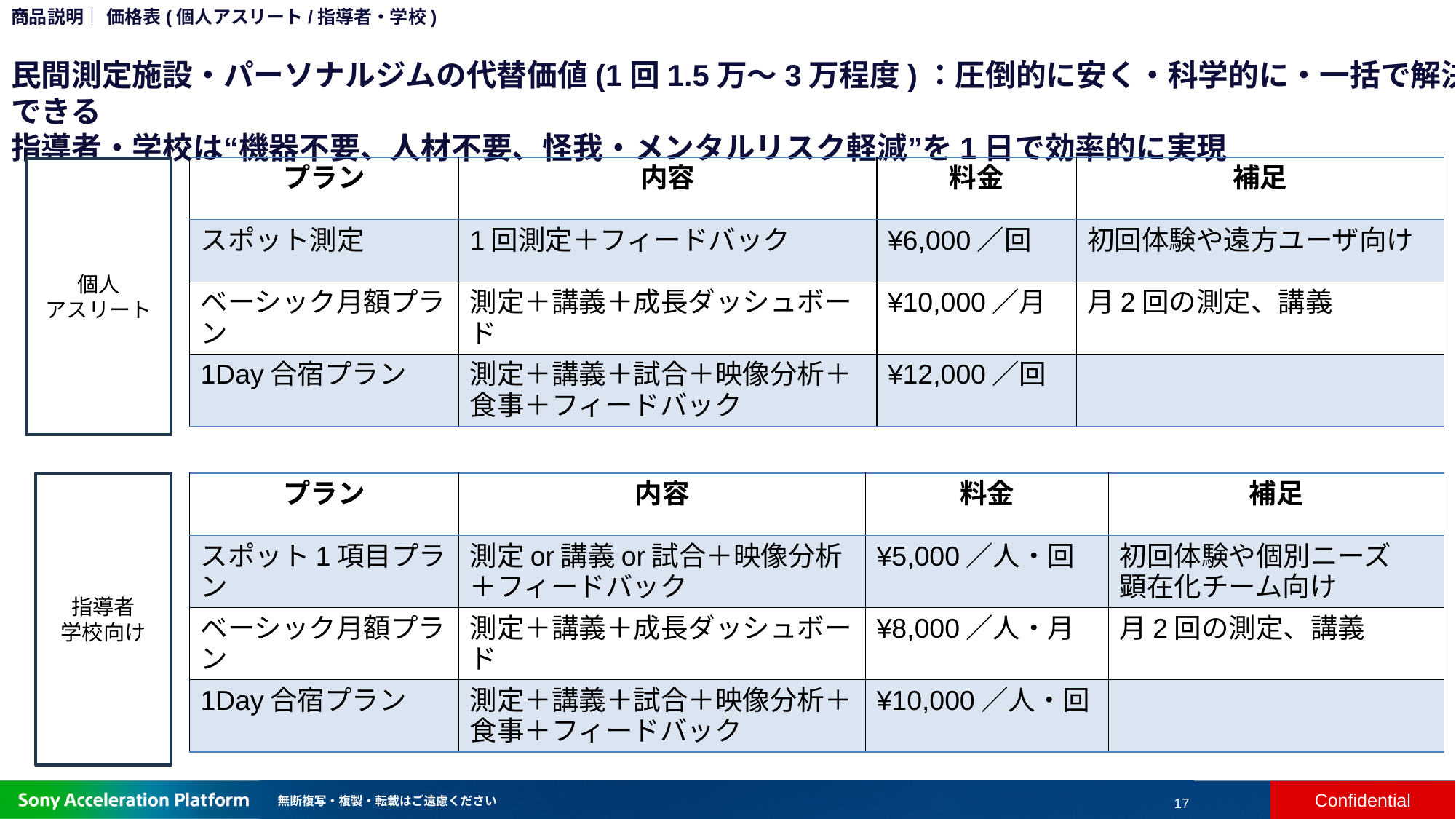

商品説明｜ 価格表(個人アスリート/指導者・学校)
# 民間測定施設・パーソナルジムの代替価値(1回1.5万～3万程度)：圧倒的に安く・科学的に・一括で解決できる 指導者・学校は“機器不要、人材不要、怪我・メンタルリスク軽減”を1日で効率的に実現
| プラン | 内容 | 料金 | 補足 |
| --- | --- | --- | --- |
| スポット測定 | 1回測定＋フィードバック | ¥6,000／回 | 初回体験や遠方ユーザ向け |
| ベーシック月額プラン | 測定＋講義＋成長ダッシュボード | ¥10,000／月 | 月2回の測定、講義 |
| 1Day合宿プラン | 測定＋講義＋試合＋映像分析＋食事＋フィードバック | ¥12,000／回 |  |
個人
アスリート
指導者
学校向け
| プラン | 内容 | 料金 | 補足 |
| --- | --- | --- | --- |
| スポット1項目プラン | 測定or講義or試合＋映像分析 ＋フィードバック | ¥5,000／人・回 | 初回体験や個別ニーズ 顕在化チーム向け |
| ベーシック月額プラン | 測定＋講義＋成長ダッシュボード | ¥8,000／人・月 | 月2回の測定、講義 |
| 1Day合宿プラン | 測定＋講義＋試合＋映像分析＋食事＋フィードバック | ¥10,000／人・回 |  |